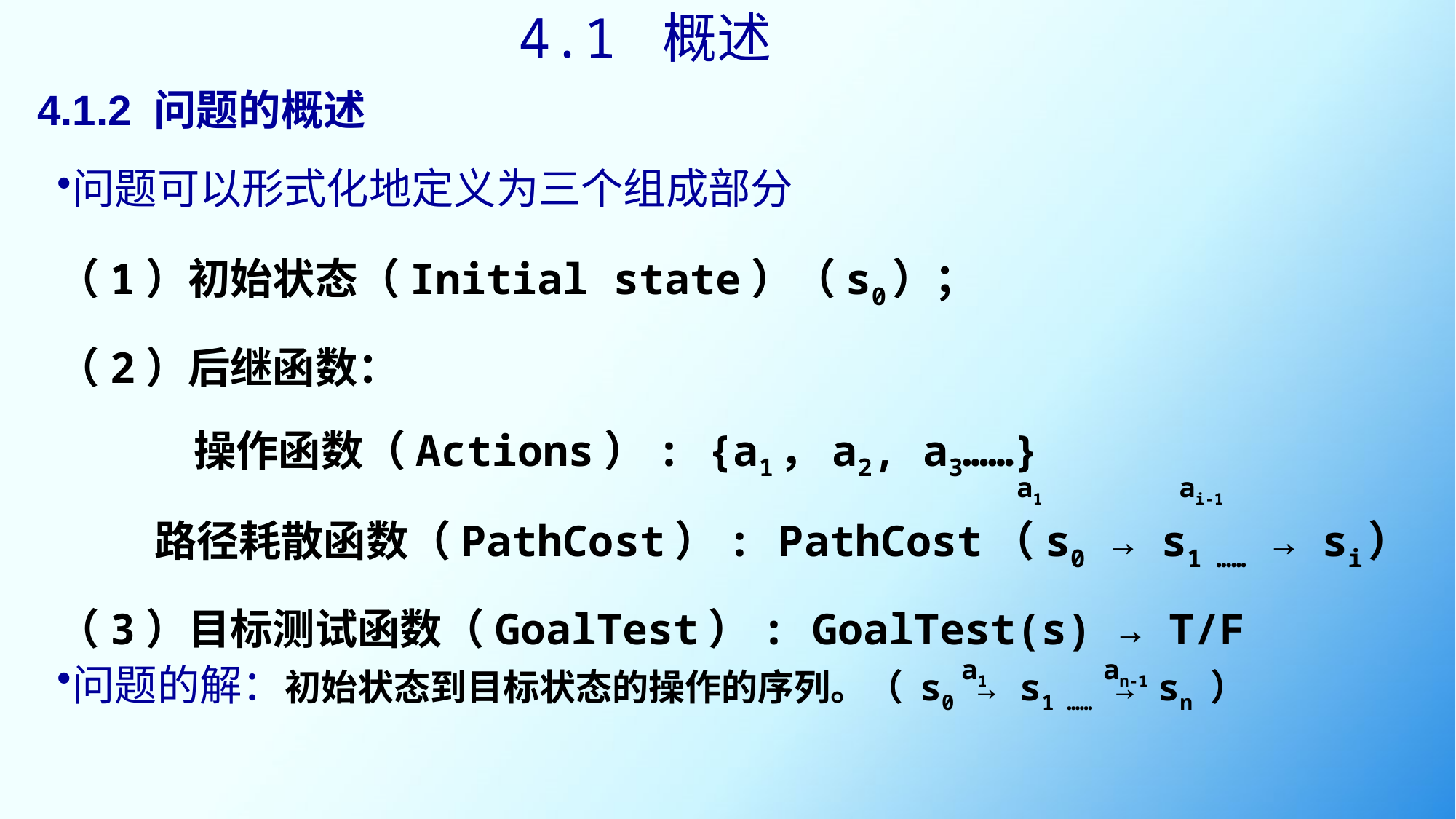

4.1 概述
# 4.1.2 问题的概述
问题可以形式化地定义为三个组成部分
（1）初始状态（Initial state）（s0）；
（2）后继函数：
		操作函数（Actions）: {a1，a2, a3……}
         路径耗散函数（PathCost）: PathCost（s0 → s1 …… → si）
（3）目标测试函数（GoalTest）: GoalTest(s) → T/F

a1
ai-1
问题的解：初始状态到目标状态的操作的序列。（ s0 → s1 …… → sn ）
a1
an-1